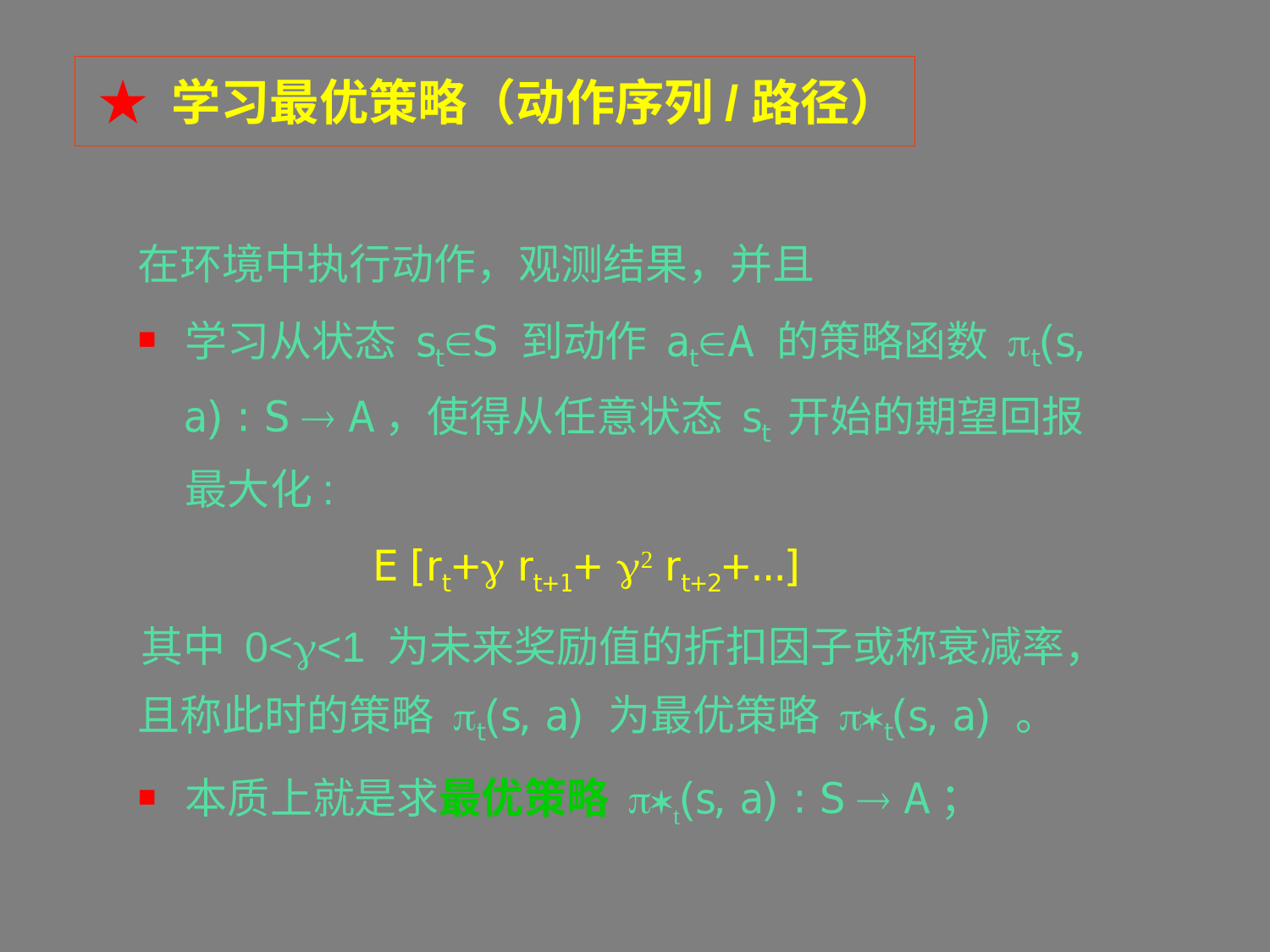

★ 学习最优策略（动作序列/路径）
在环境中执行动作，观测结果，并且
学习从状态 st∈S 到动作 at∈A 的策略函数 πt(s, a) : S → A，使得从任意状态 st 开始的期望回报最大化:
                  E [rt+γ rt+1+ γ2 rt+2+…]
其中 0<γ<1 为未来奖励值的折扣因子或称衰减率，且称此时的策略 πt(s, a) 为最优策略 π∗t(s, a) 。
本质上就是求最优策略 π∗t(s, a) : S → A；